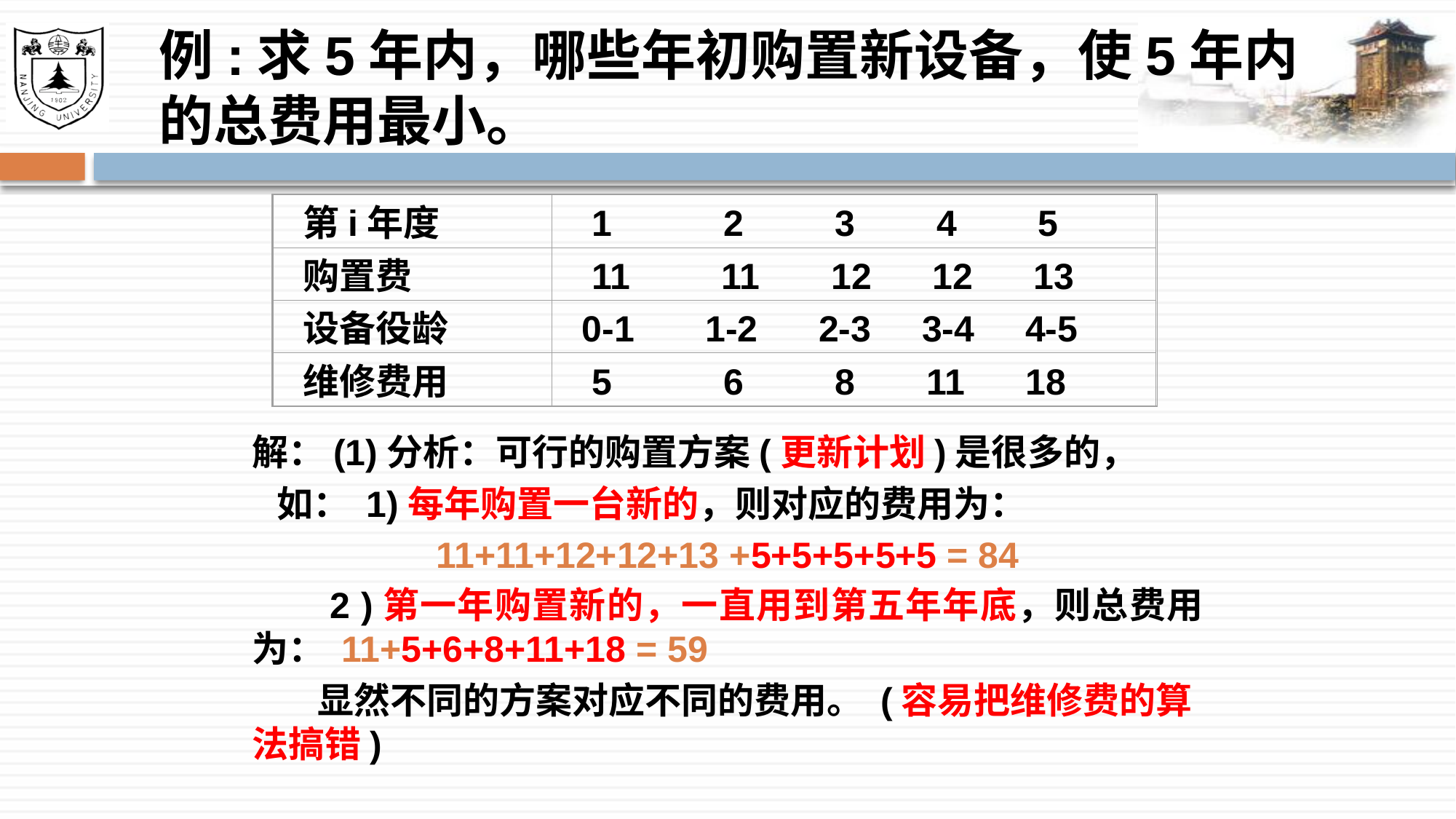

# 例:求5年内，哪些年初购置新设备，使5年内的总费用最小。

第i年度

 1           2         3        4        5

购置费

 11         11       12      12      13

设备役龄

0-1       1-2      2-3     3-4     4-5

维修费用

 5           6         8       11      18
解：(1)分析：可行的购置方案(更新计划)是很多的，
  如： 1)每年购置一台新的，则对应的费用为：
11+11+12+12+13 +5+5+5+5+5 = 84
       2 )第一年购置新的，一直用到第五年年底，则总费用为： 11+5+6+8+11+18 = 59
       显然不同的方案对应不同的费用。 (容易把维修费的算法搞错)